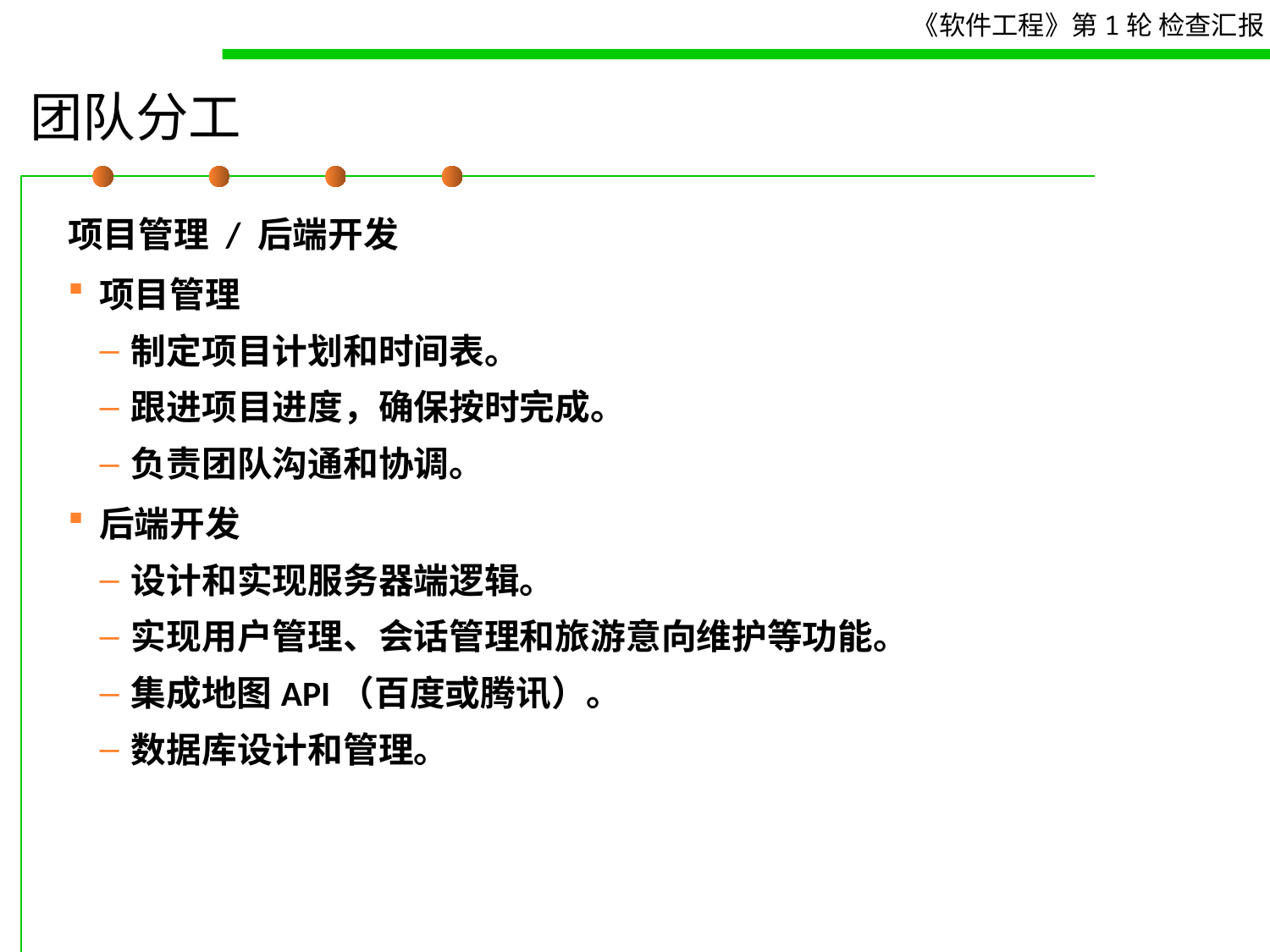

# 团队分工
项目管理 / 后端开发
项目管理
制定项目计划和时间表。
跟进项目进度，确保按时完成。
负责团队沟通和协调。
后端开发
设计和实现服务器端逻辑。
实现用户管理、会话管理和旅游意向维护等功能。
集成地图API（百度或腾讯）。
数据库设计和管理。